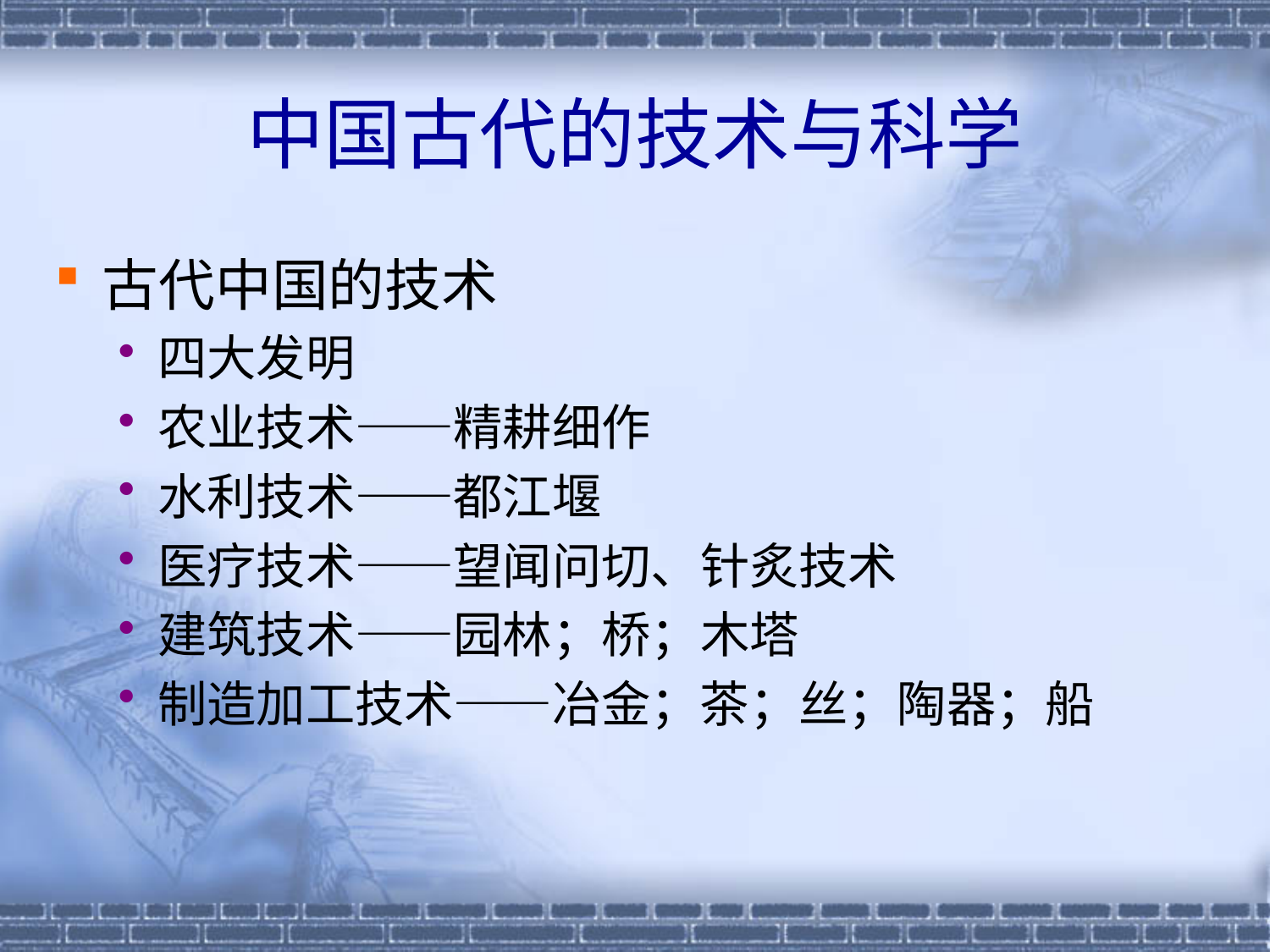

# 中国古代的技术与科学
古代中国的技术
四大发明
农业技术——精耕细作
水利技术——都江堰
医疗技术——望闻问切、针炙技术
建筑技术——园林；桥；木塔
制造加工技术——冶金；茶；丝；陶器；船